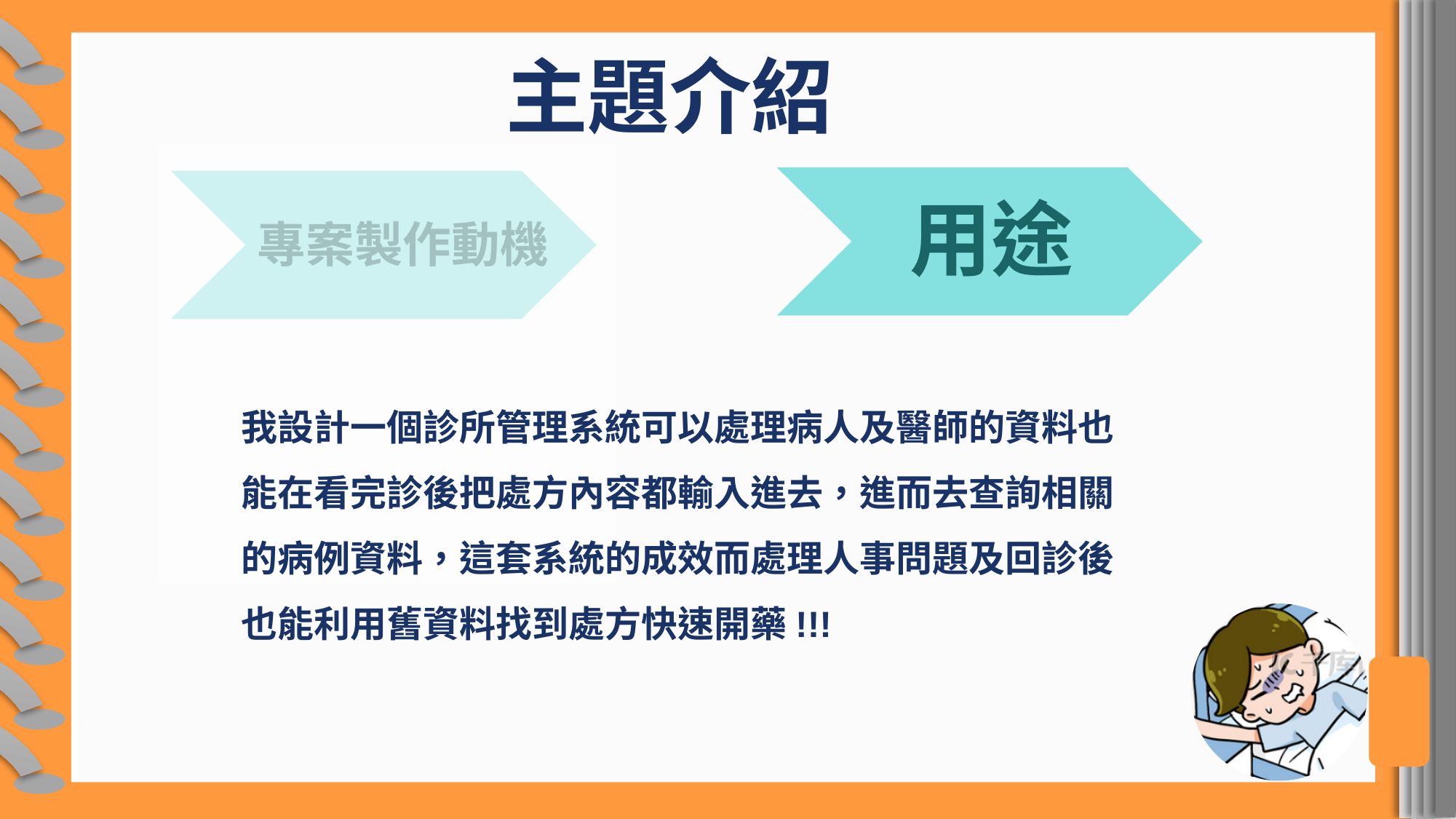

主題介紹

用途

專案製作動機
我設計一個診所管理系統可以處理病人及醫師的資料也能在看完診後把處方內容都輸入進去，進而去查詢相關的病例資料，這套系統的成效而處理人事問題及回診後也能利用舊資料找到處方快速開藥!!!